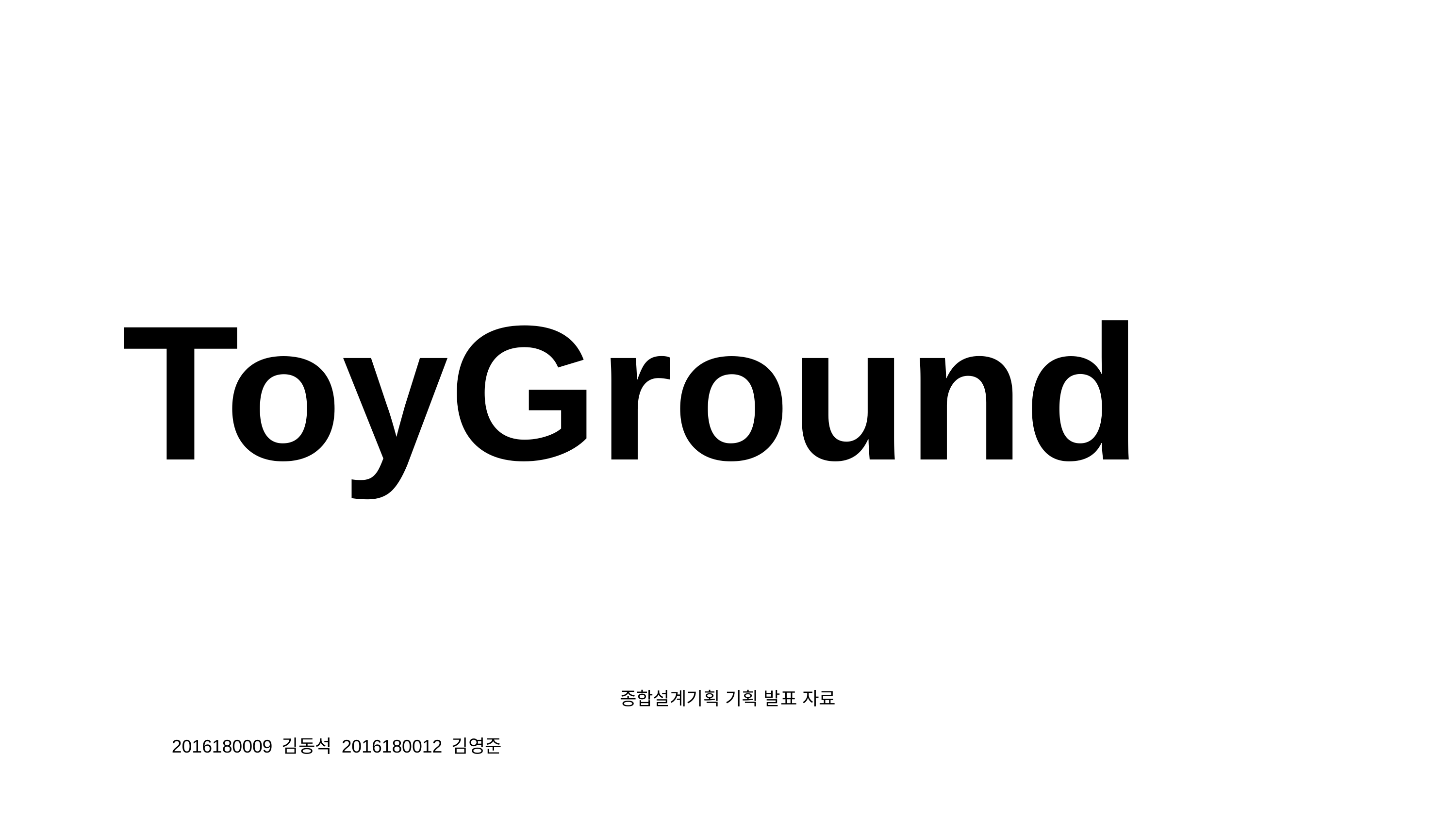

ToyGround
종합설계기획 기획 발표 자료
2016180009 김동석 2016180012 김영준